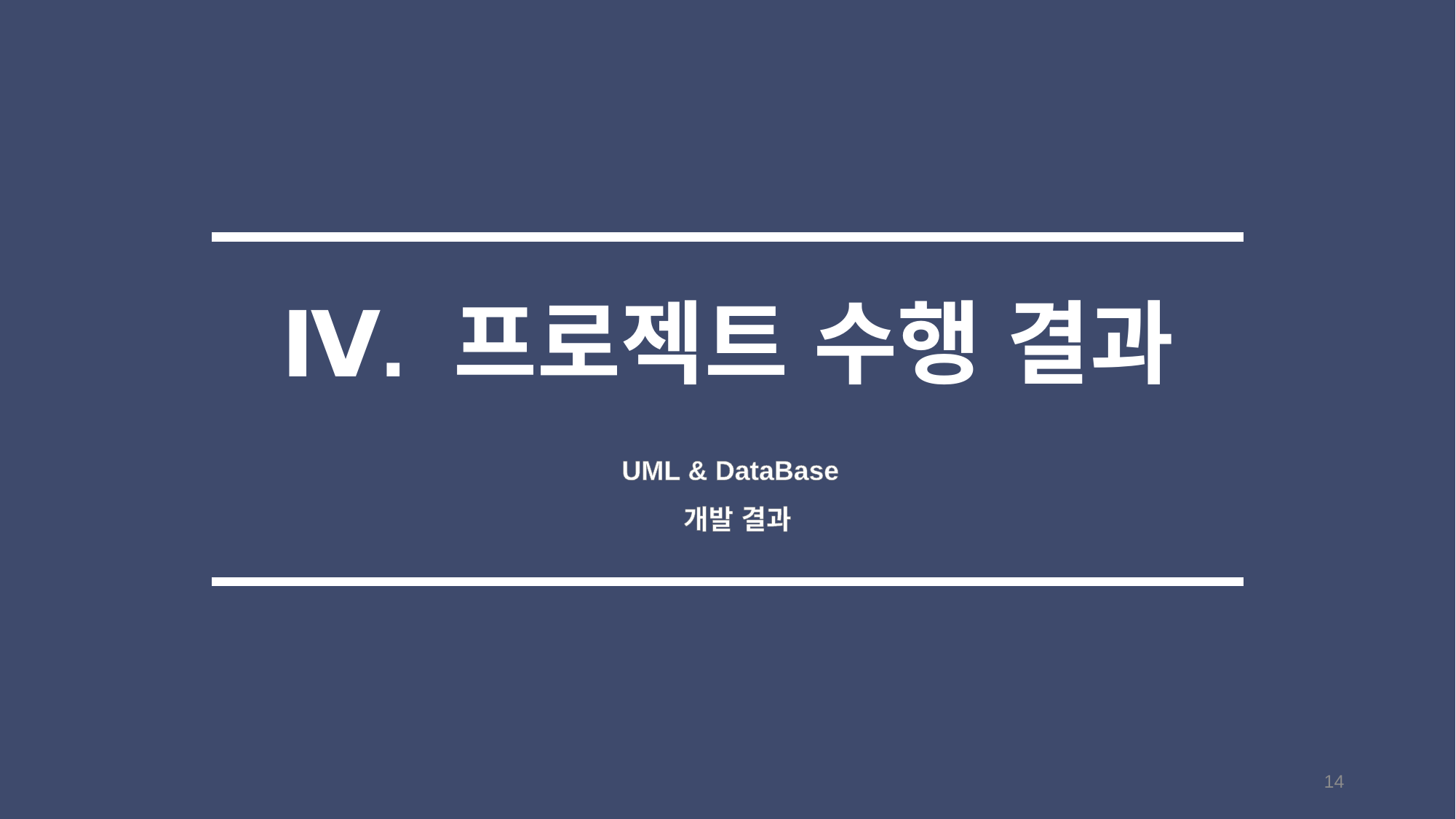

Ⅳ. 프로젝트 수행 결과
UML & DataBase
 개발 결과
14